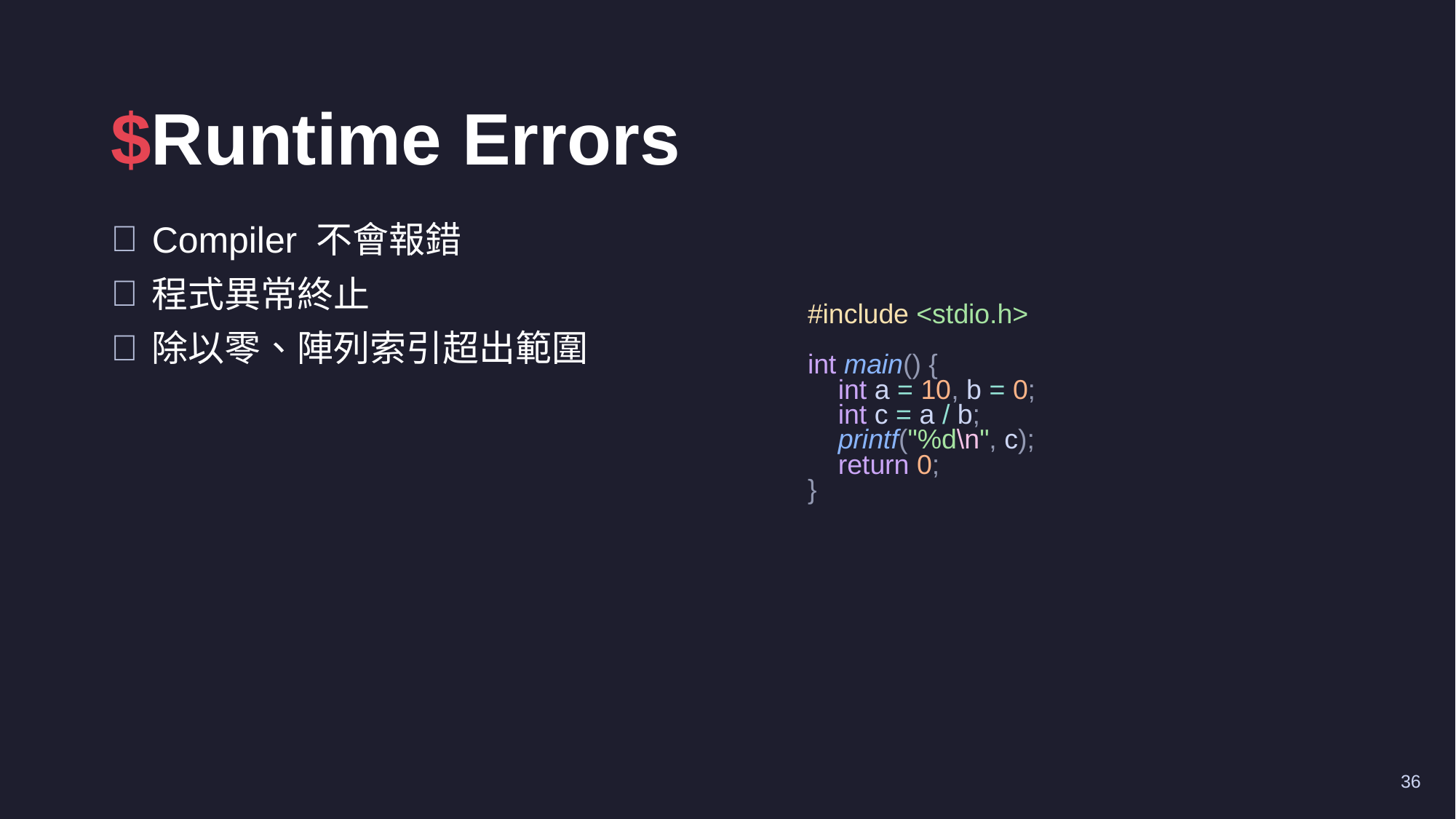

# $Runtime Errors
Compiler 不會報錯
程式異常終止
除以零、陣列索引超出範圍

#include <stdio.h>
int main() {
    int a = 10, b = 0;
    int c = a / b;
    printf("%d\n", c);
    return 0;
}
36